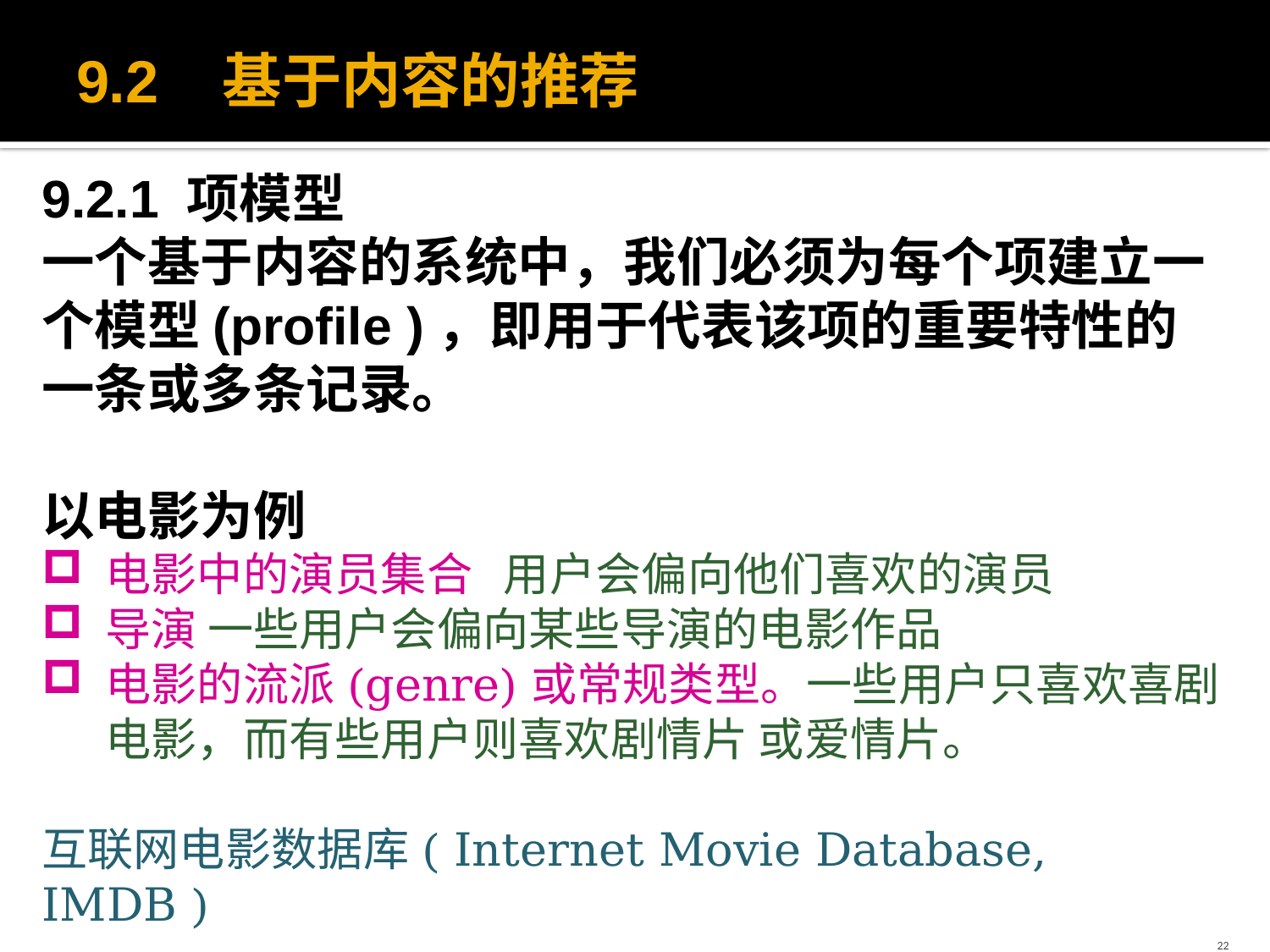

# 9.2   基于内容的推荐
9.2.1 项模型
一个基于内容的系统中，我们必须为每个项建立一个模型(profile )，即用于代表该项的重要特性的一条或多条记录。

以电影为例
电影中的演员集合   用户会偏向他们喜欢的演员
导演 一些用户会偏向某些导演的电影作品
电影的流派(genre)或常规类型。一些用户只喜欢喜剧电影，而有些用户则喜欢剧情片 或爱情片。

互联网电影数据库( Internet Movie Database, IMDB )
22